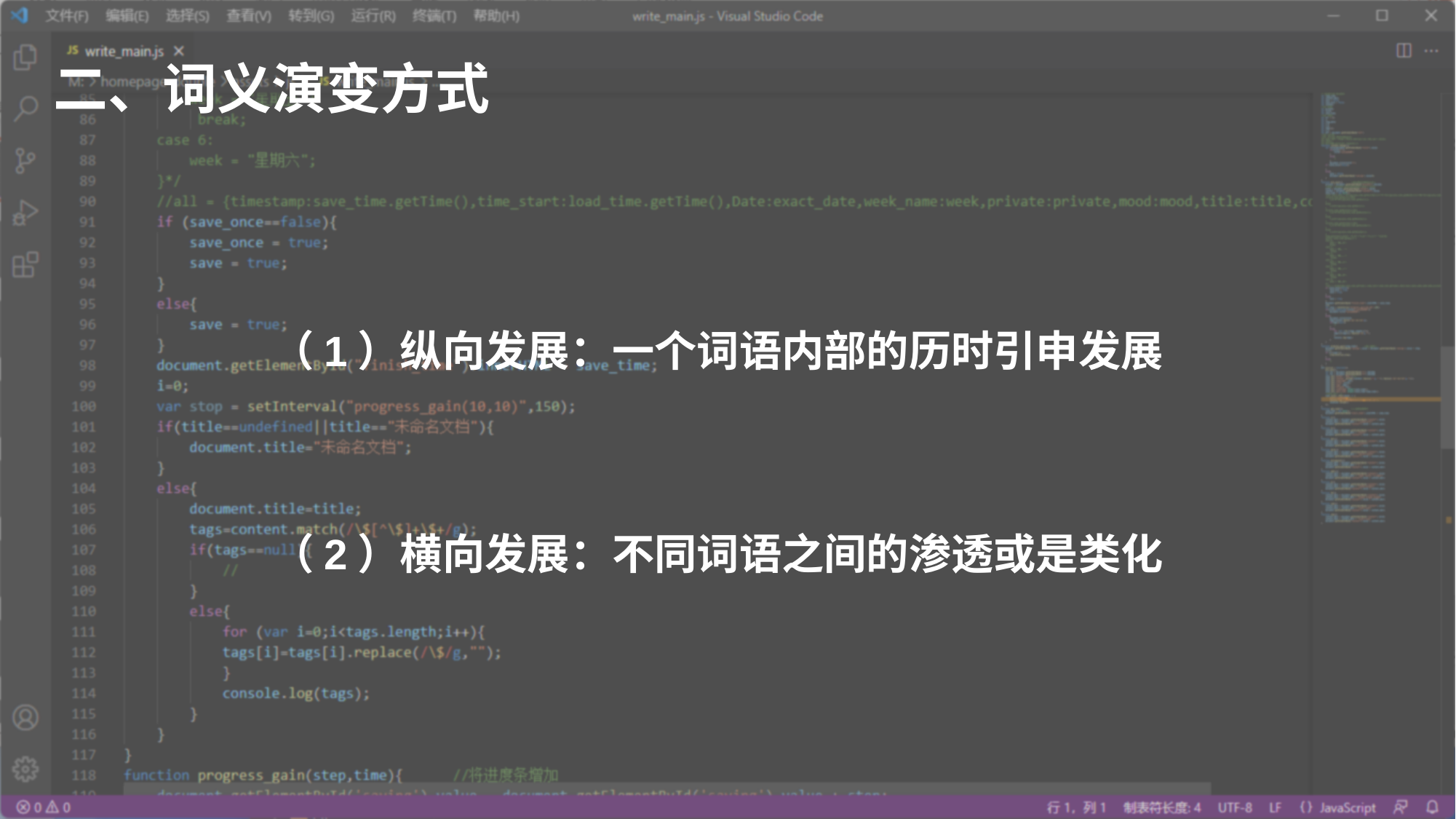

二、词义演变方式

		（1）纵向发展：一个词语内部的历时引申发展

		（2）横向发展：不同词语之间的渗透或是类化